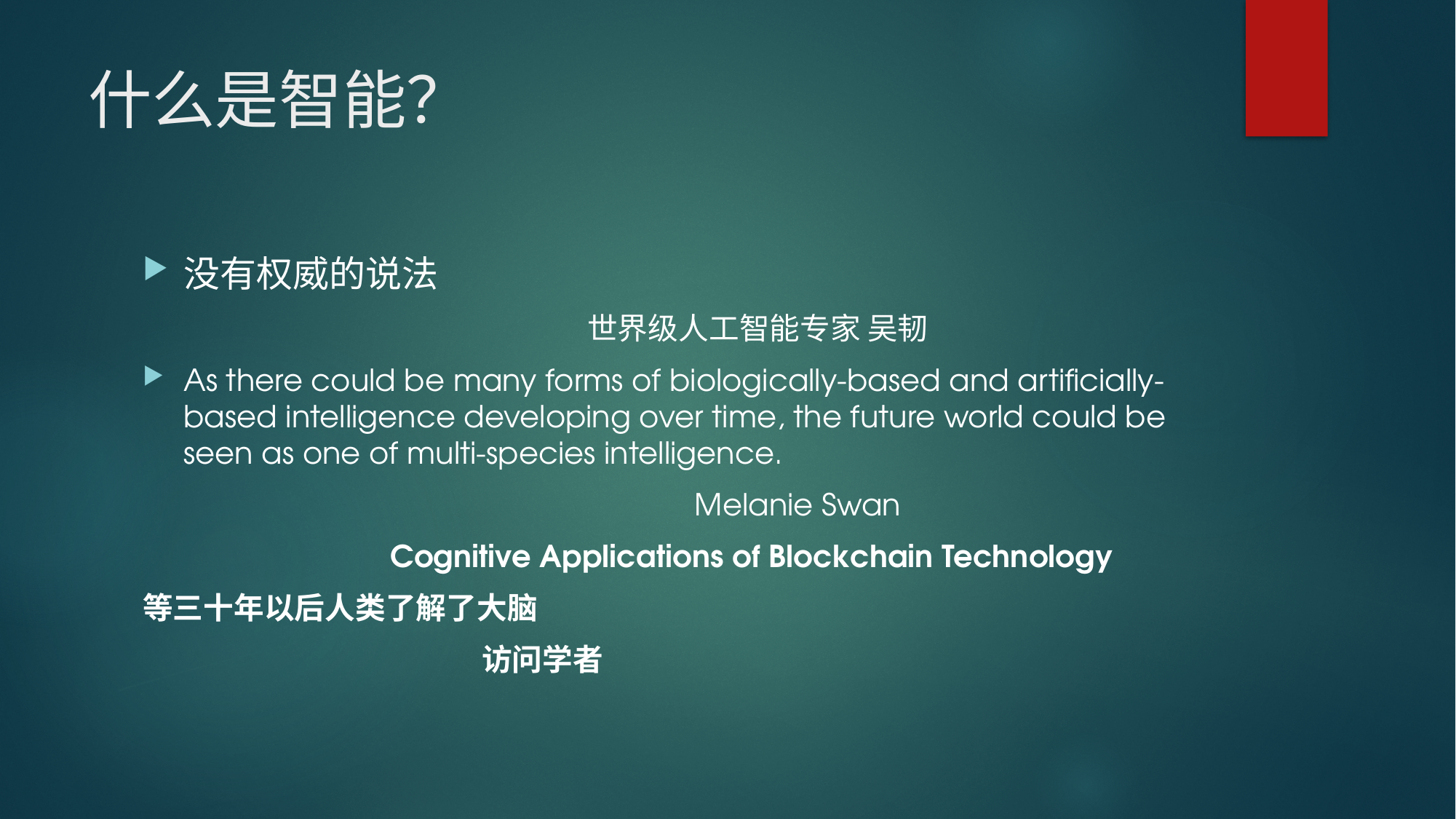

# 什么是智能？
没有权威的说法
                                                                 世界级人工智能专家 吴韧
As there could be many forms of biologically-based and artificially-based intelligence developing over time, the future world could be seen as one of multi-species intelligence.
                                                                  Melanie Swan
                             Cognitive Applications of Blockchain Technology
等三十年以后人类了解了大脑
                                                访问学者